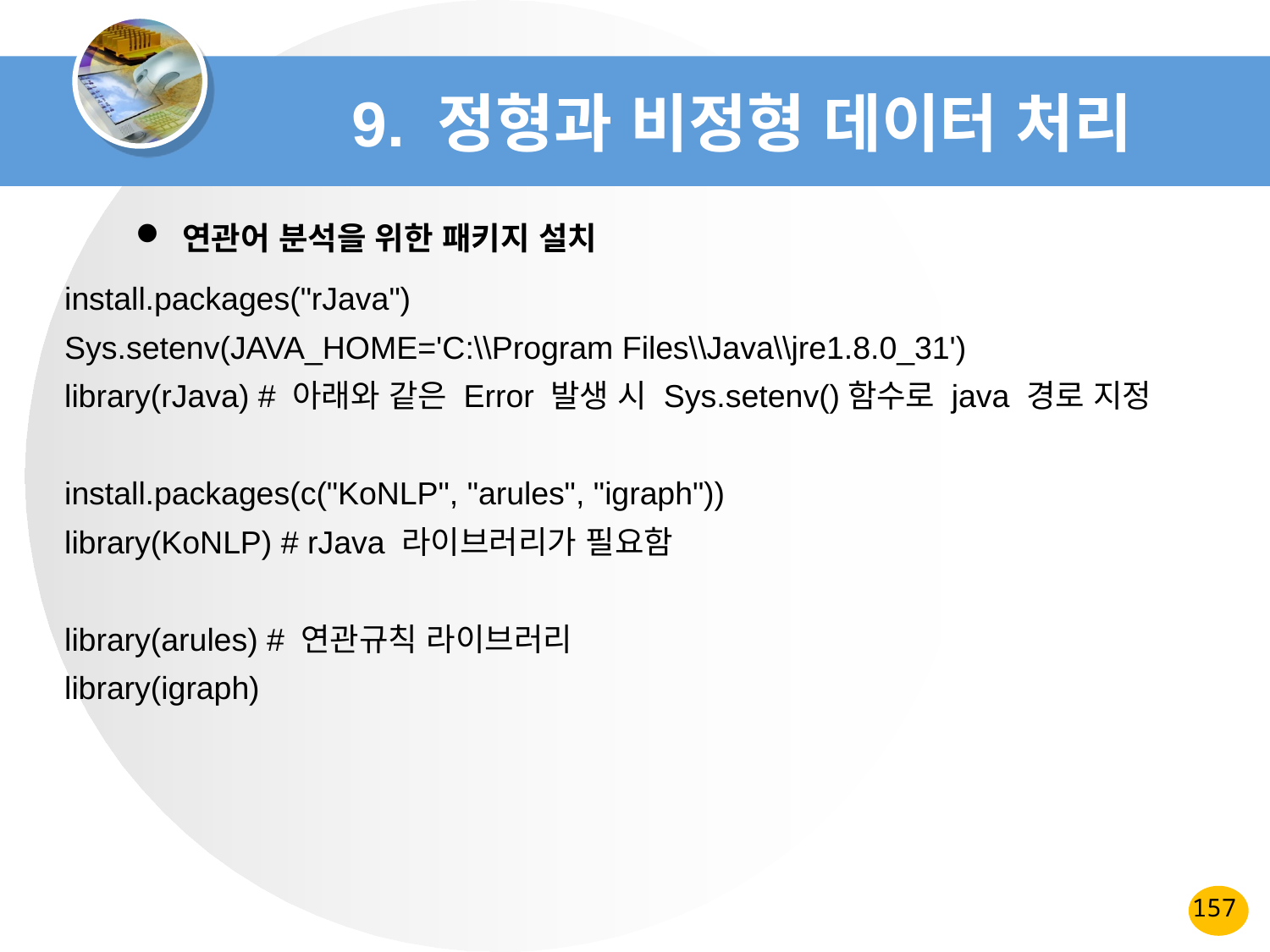

# 9. 정형과 비정형 데이터 처리
 연관어 분석을 위한 패키지 설치
install.packages("rJava")
Sys.setenv(JAVA_HOME='C:\\Program Files\\Java\\jre1.8.0_31')
library(rJava) # 아래와 같은 Error 발생 시 Sys.setenv()함수로 java 경로 지정

install.packages(c("KoNLP", "arules", "igraph"))
library(KoNLP) # rJava 라이브러리가 필요함

library(arules) # 연관규칙 라이브러리
library(igraph)
157